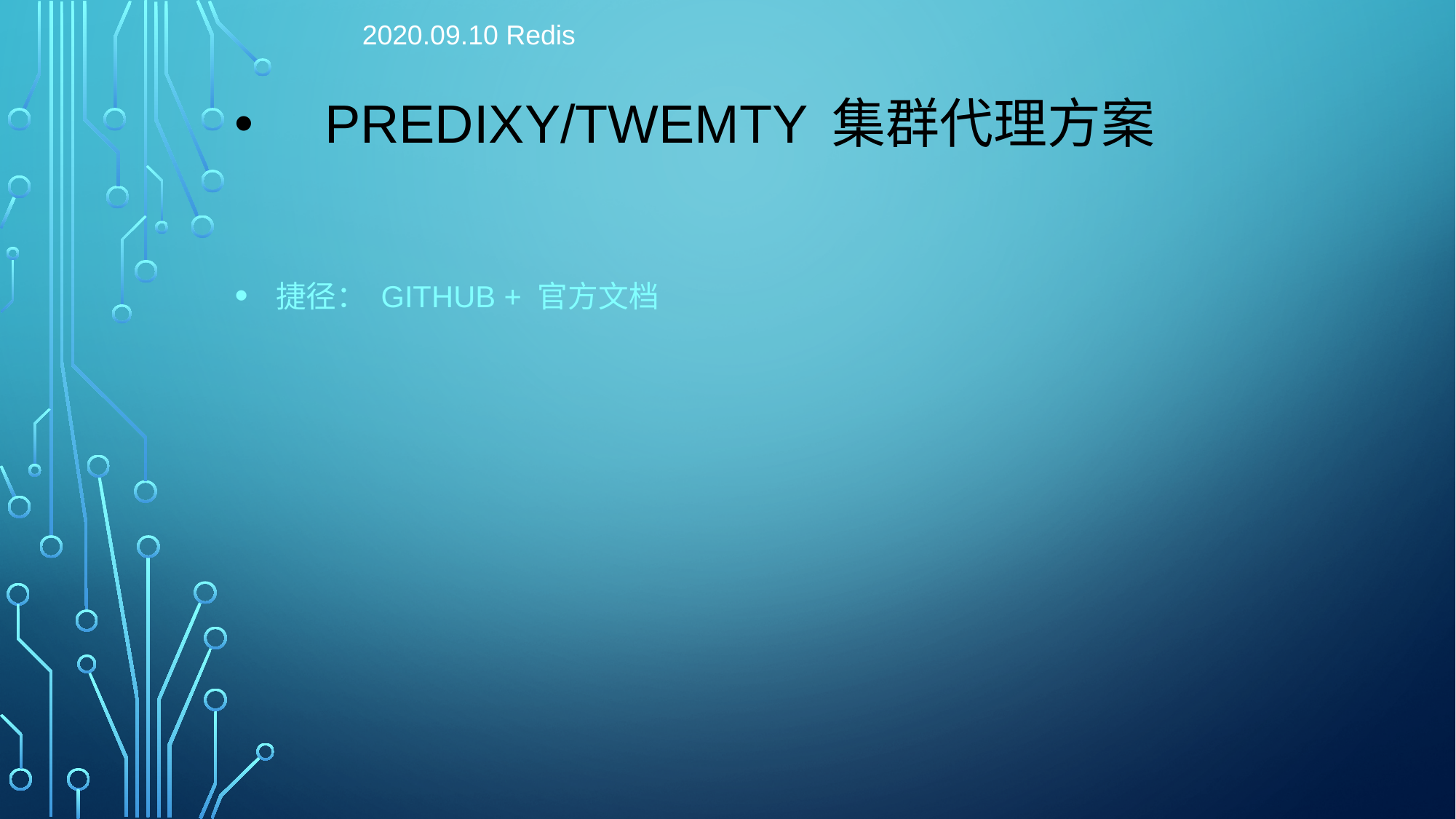

2020.09.10 Redis
# Predixy/twemty 集群代理方案
捷径： github + 官方文档